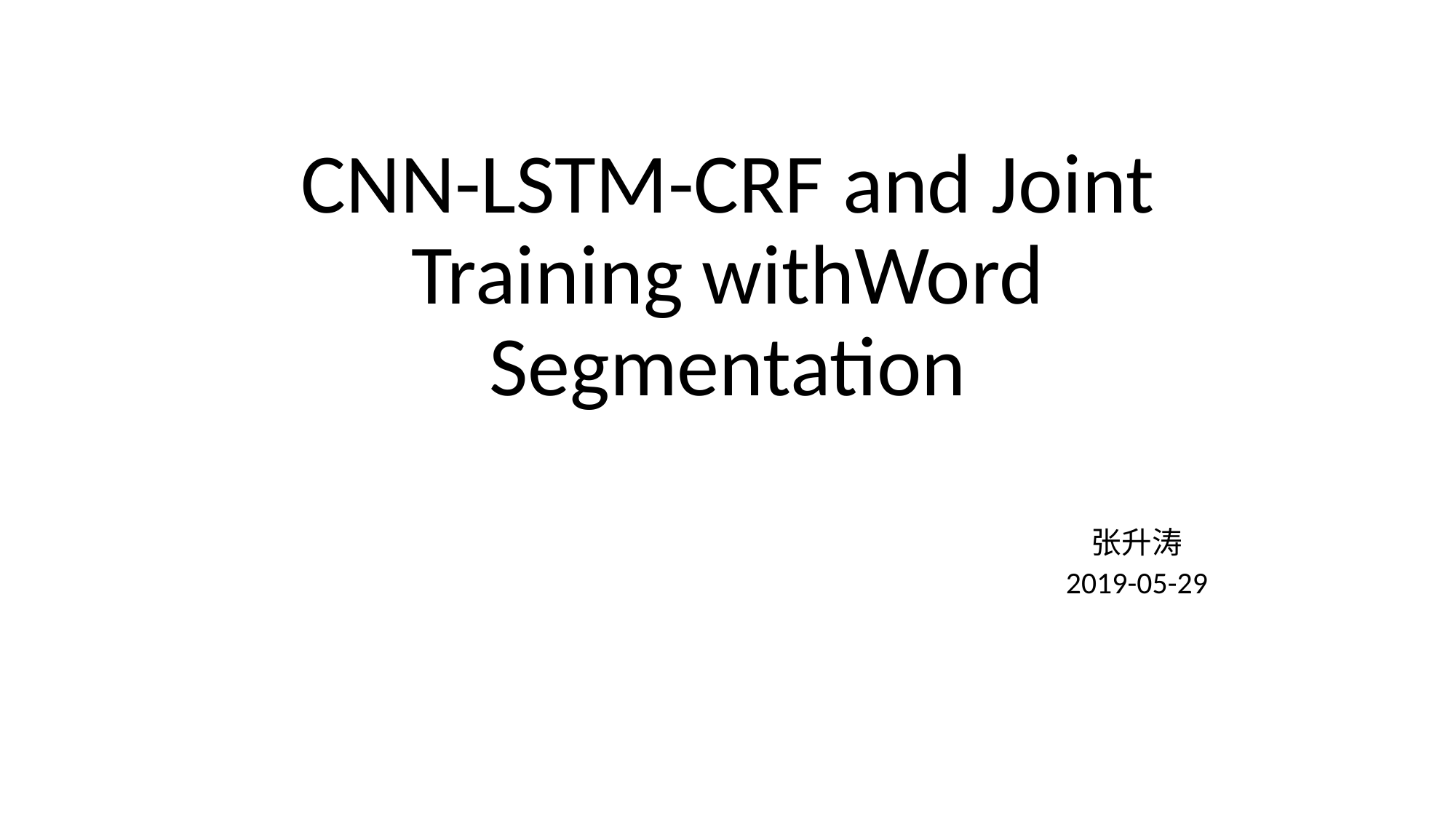

# CNN-LSTM-CRF and Joint Training withWord Segmentation

							张升涛
		 		 			2019-05-29